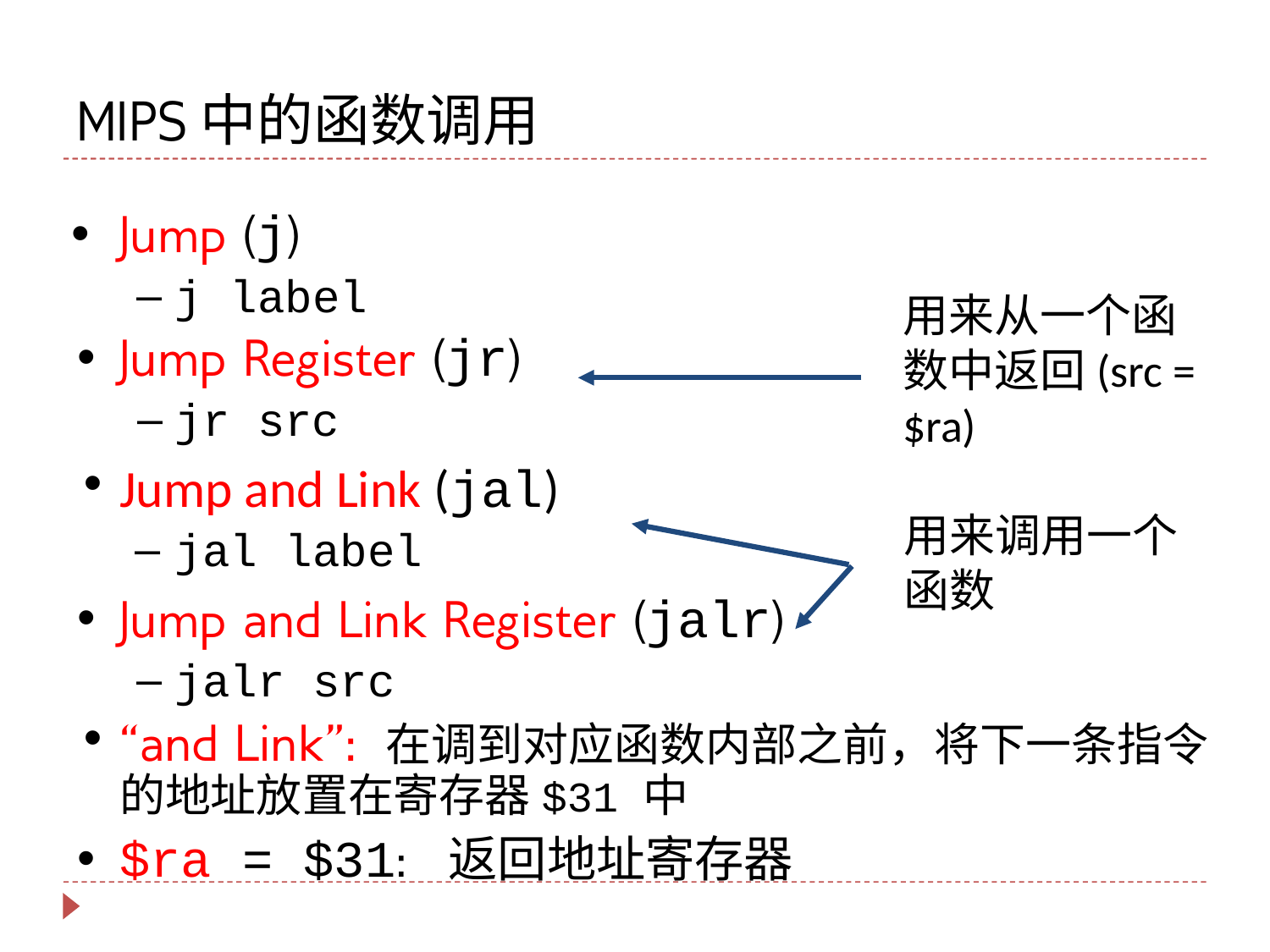

# MIPS中的函数调用
Jump (j)
j label
Jump Register (jr)
jr src
Jump and Link (jal)
jal label
Jump and Link Register (jalr)
jalr src
“and Link”: 在调到对应函数内部之前，将下一条指令的地址放置在寄存器$31 中
$ra = $31:  返回地址寄存器

用来从一个函数中返回(src = $ra)

用来调用一个函数